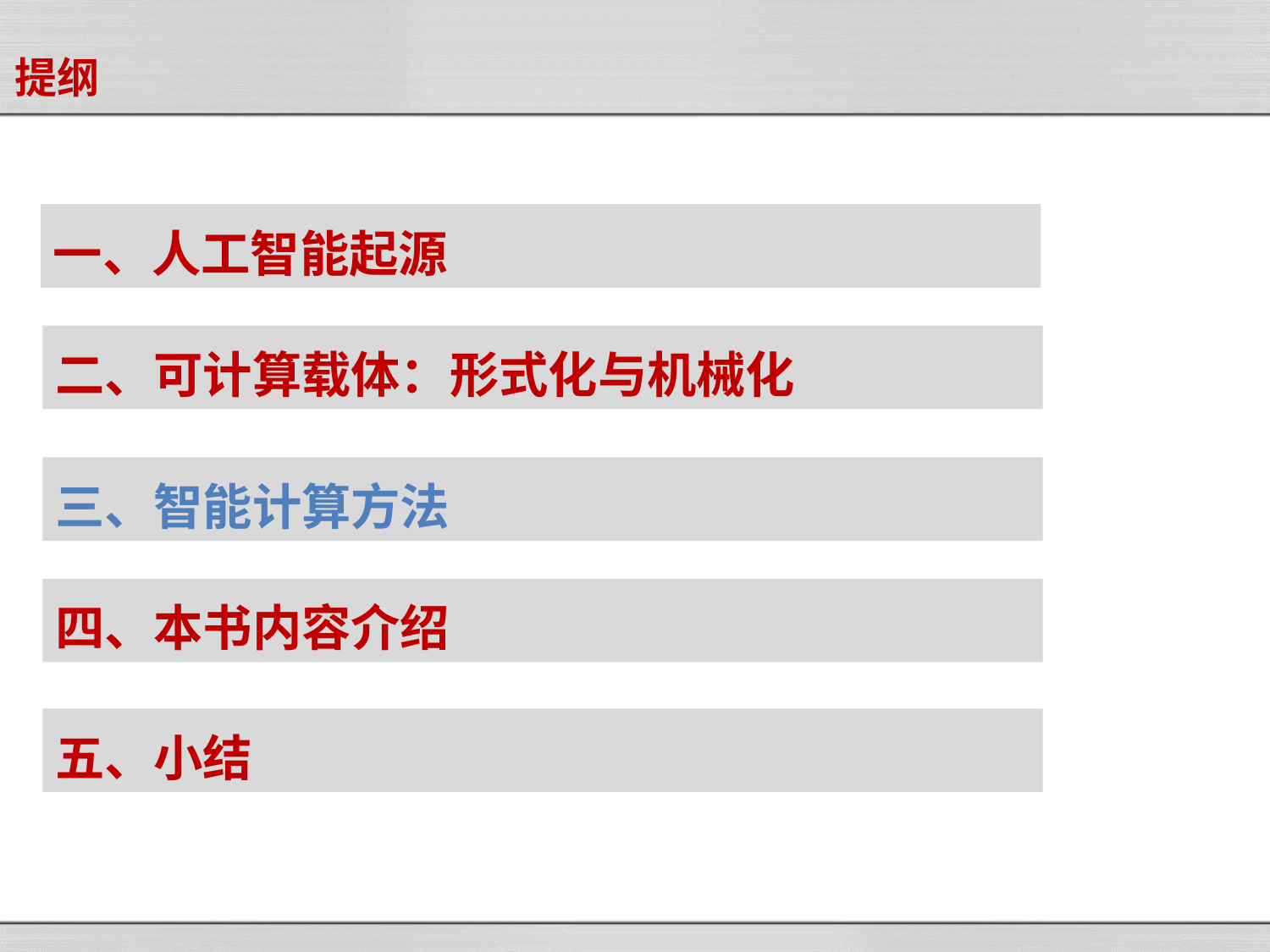

提纲
一、人工智能起源
二、可计算载体：形式化与机械化
三、智能计算方法
四、本书内容介绍
五、小结